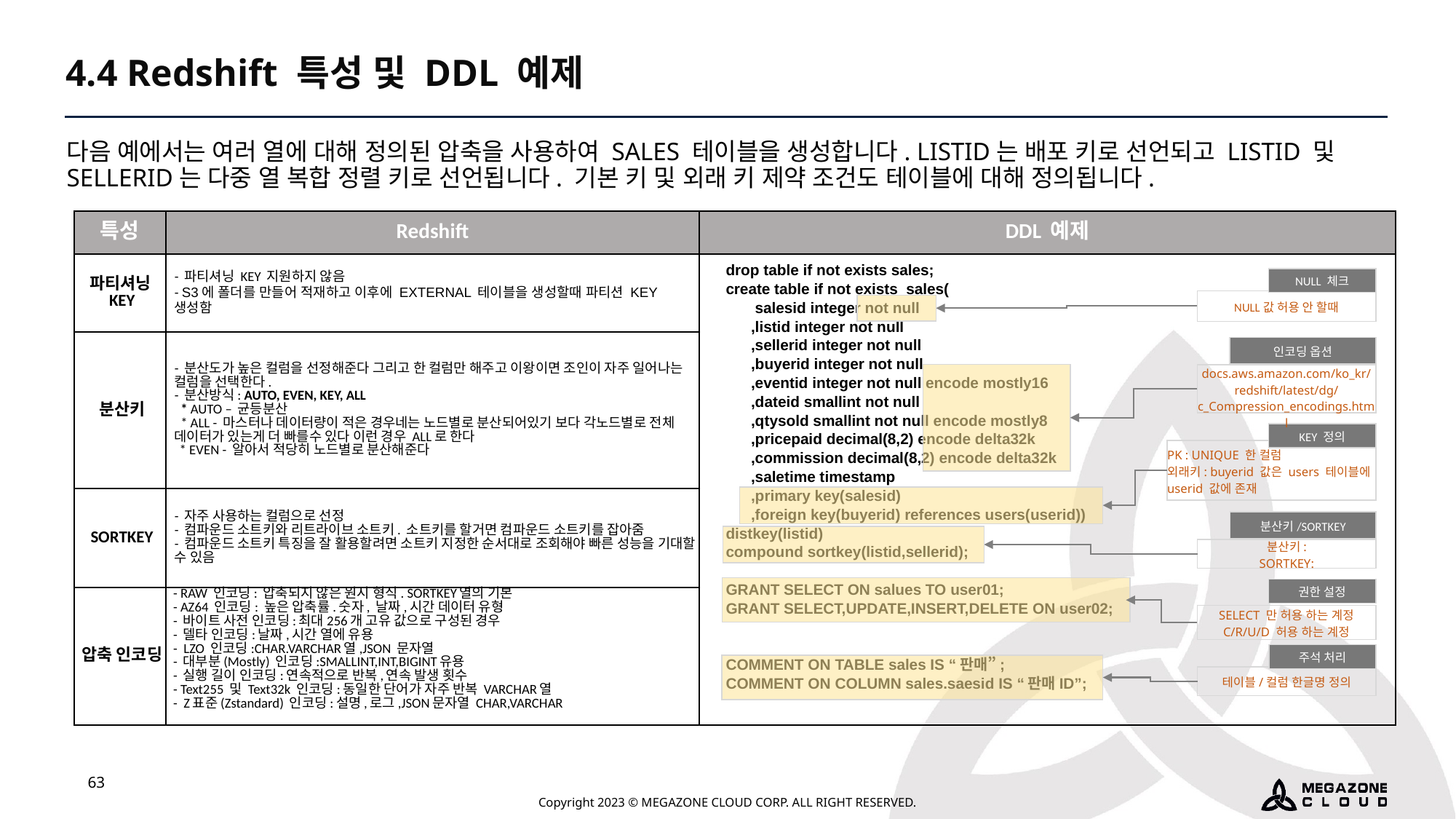

4.4 Redshift 특성 및 DDL 예제
다음 예에서는 여러 열에 대해 정의된 압축을 사용하여 SALES 테이블을 생성합니다. LISTID는 배포 키로 선언되고 LISTID 및 SELLERID는 다중 열 복합 정렬 키로 선언됩니다. 기본 키 및 외래 키 제약 조건도 테이블에 대해 정의됩니다.
| 특성 | Redshift | DDL 예제 |
| --- | --- | --- |
| 파티셔닝KEY | - 파티셔닝 KEY 지원하지 않음 - S3에 폴더를 만들어 적재하고 이후에 EXTERNAL 테이블을 생성할때 파티션 KEY 생성함 |  |
| 분산키 | - 분산도가 높은 컬럼을 선정해준다 그리고 한 컬럼만 해주고 이왕이면 조인이 자주 일어나는 컬럼을 선택한다. - 분산방식: AUTO, EVEN, KEY, ALL \* AUTO – 균등분산 \* ALL - 마스터나 데이터량이 적은 경우네는 노드별로 분산되어있기 보다 각노드별로 전체 데이터가 있는게 더 빠를수 있다 이런 경우 ALL로 한다 \* EVEN - 알아서 적당히 노드별로 분산해준다 |  |
| SORTKEY | - 자주 사용하는 컬럼으로 선정 - 컴파운드 소트키와 리트라이브 소트키. 소트키를 할거면 컴파운드 소트키를 잡아줌 - 컴파운드 소트키 특징을 잘 활용할려면 소트키 지정한 순서대로 조회해야 빠른 성능을 기대할 수 있음 |  |
| 압축 인코딩 | - RAW 인코딩: 압축되지 않은 원시 형식. SORTKEY열의 기본 - AZ64 인코딩: 높은 압축률.숫자, 날짜,시간 데이터 유형 - 바이트 사전 인코딩:최대256개 고유 값으로 구성된 경우 - 델타 인코딩:날짜,시간 열에 유용 - LZO 인코딩:CHAR.VARCHAR열,JSON 문자열 - 대부분(Mostly) 인코딩:SMALLINT,INT,BIGINT유용 - 실행 길이 인코딩:연속적으로 반복,연속 발생 횟수 - Text255 및 Text32k 인코딩:동일한 단어가 자주 반복 VARCHAR열 - Z표준(Zstandard) 인코딩:설명,로그,JSON문자열 CHAR,VARCHAR |  |
drop table if not exists sales;
create table if not exists  sales(
       salesid integer not null
      ,listid integer not null
      ,sellerid integer not null
      ,buyerid integer not null
      ,eventid integer not null encode mostly16
      ,dateid smallint not null
      ,qtysold smallint not null encode mostly8
      ,pricepaid decimal(8,2) encode delta32k
      ,commission decimal(8,2) encode delta32k
      ,saletime timestamp
      ,primary key(salesid)
      ,foreign key(buyerid) references users(userid))
distkey(listid)
compound sortkey(listid,sellerid);

GRANT SELECT ON salues TO user01;
GRANT SELECT,UPDATE,INSERT,DELETE ON user02;

COMMENT ON TABLE sales IS “판매”;
COMMENT ON COLUMN sales.saesid IS “판매ID”;
NULL 체크
NULL값 허용 안 할때

인코딩 옵션

https://docs.aws.amazon.com/ko_kr/redshift/latest/dg/c_Compression_encodings.html
KEY 정의
PK : UNIQUE 한 컬럼
외래키: buyerid 값은 users 테이블에 userid 값에 존재

분산키/SORTKEY

분산키:
SORTKEY:

권한 설정
SELECT 만 허용 하는 계정
C/R/U/D 허용 하는 계정
주석 처리

테이블/컬럼 한글명 정의